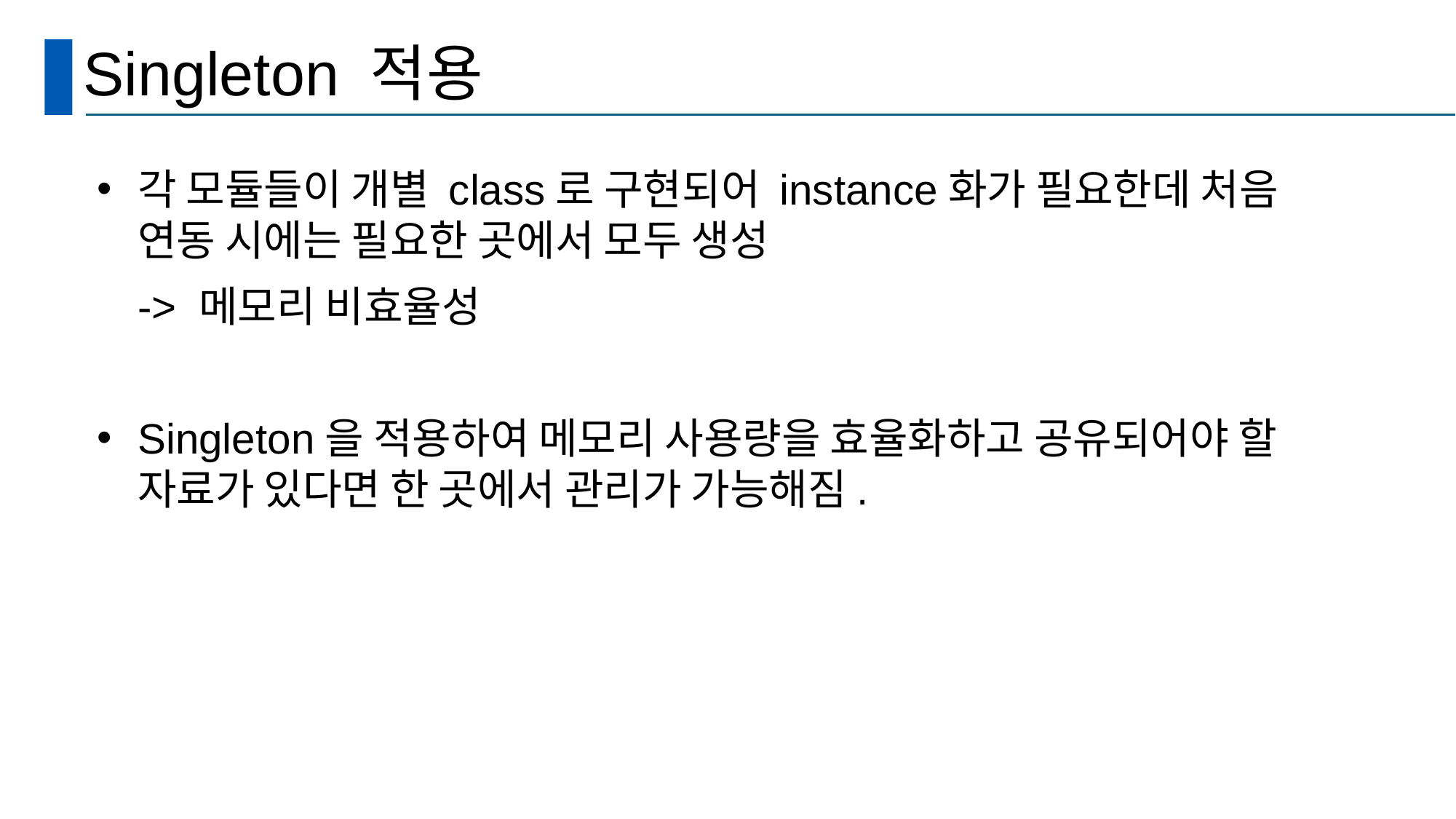

# Singleton 적용
각 모듈들이 개별 class로 구현되어 instance화가 필요한데 처음 연동 시에는 필요한 곳에서 모두 생성
-> 메모리 비효율성

Singleton을 적용하여 메모리 사용량을 효율화하고 공유되어야 할 자료가 있다면 한 곳에서 관리가 가능해짐.